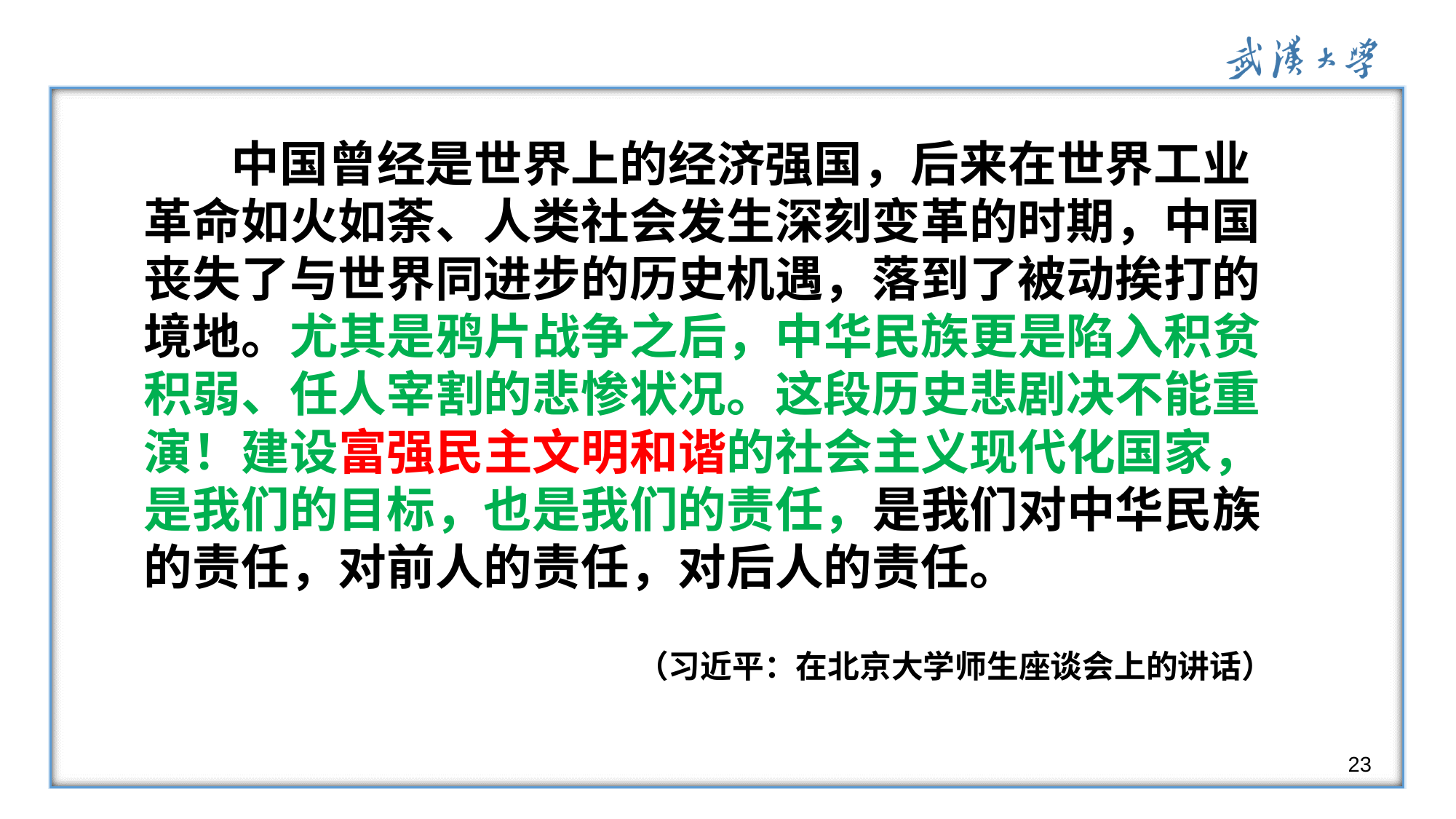

中国曾经是世界上的经济强国，后来在世界工业革命如火如荼、人类社会发生深刻变革的时期，中国丧失了与世界同进步的历史机遇，落到了被动挨打的境地。尤其是鸦片战争之后，中华民族更是陷入积贫积弱、任人宰割的悲惨状况。这段历史悲剧决不能重演！建设富强民主文明和谐的社会主义现代化国家，是我们的目标，也是我们的责任，是我们对中华民族的责任，对前人的责任，对后人的责任。

（习近平：在北京大学师生座谈会上的讲话）
23